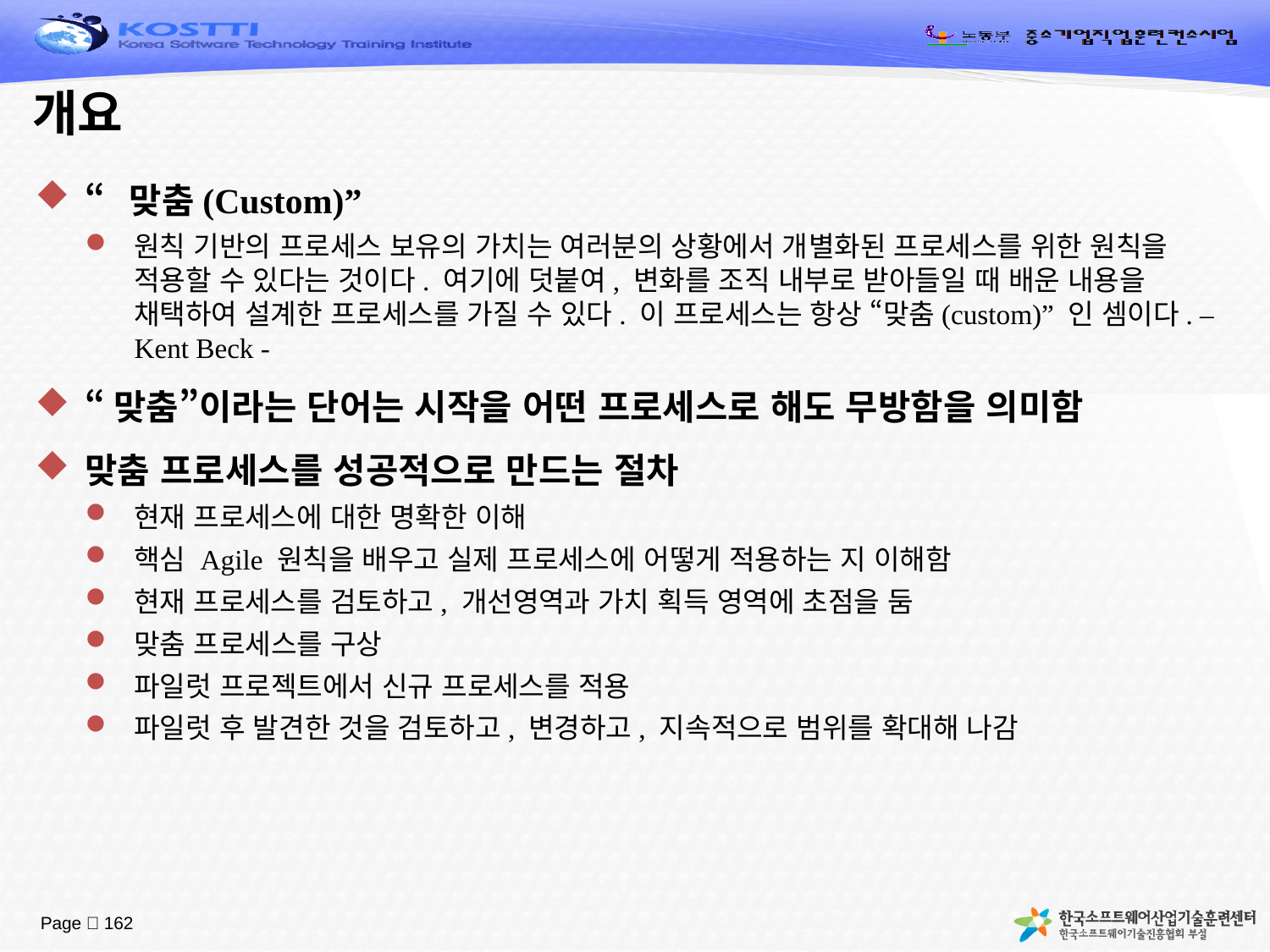

# 개요
“맞춤(Custom)”
원칙 기반의 프로세스 보유의 가치는 여러분의 상황에서 개별화된 프로세스를 위한 원칙을 적용할 수 있다는 것이다. 여기에 덧붙여, 변화를 조직 내부로 받아들일 때 배운 내용을 채택하여 설계한 프로세스를 가질 수 있다. 이 프로세스는 항상 “맞춤(custom)” 인 셈이다. – Kent Beck -
“맞춤”이라는 단어는 시작을 어떤 프로세스로 해도 무방함을 의미함
맞춤 프로세스를 성공적으로 만드는 절차
현재 프로세스에 대한 명확한 이해
핵심 Agile 원칙을 배우고 실제 프로세스에 어떻게 적용하는 지 이해함
현재 프로세스를 검토하고, 개선영역과 가치 획득 영역에 초점을 둠
맞춤 프로세스를 구상
파일럿 프로젝트에서 신규 프로세스를 적용
파일럿 후 발견한 것을 검토하고, 변경하고, 지속적으로 범위를 확대해 나감